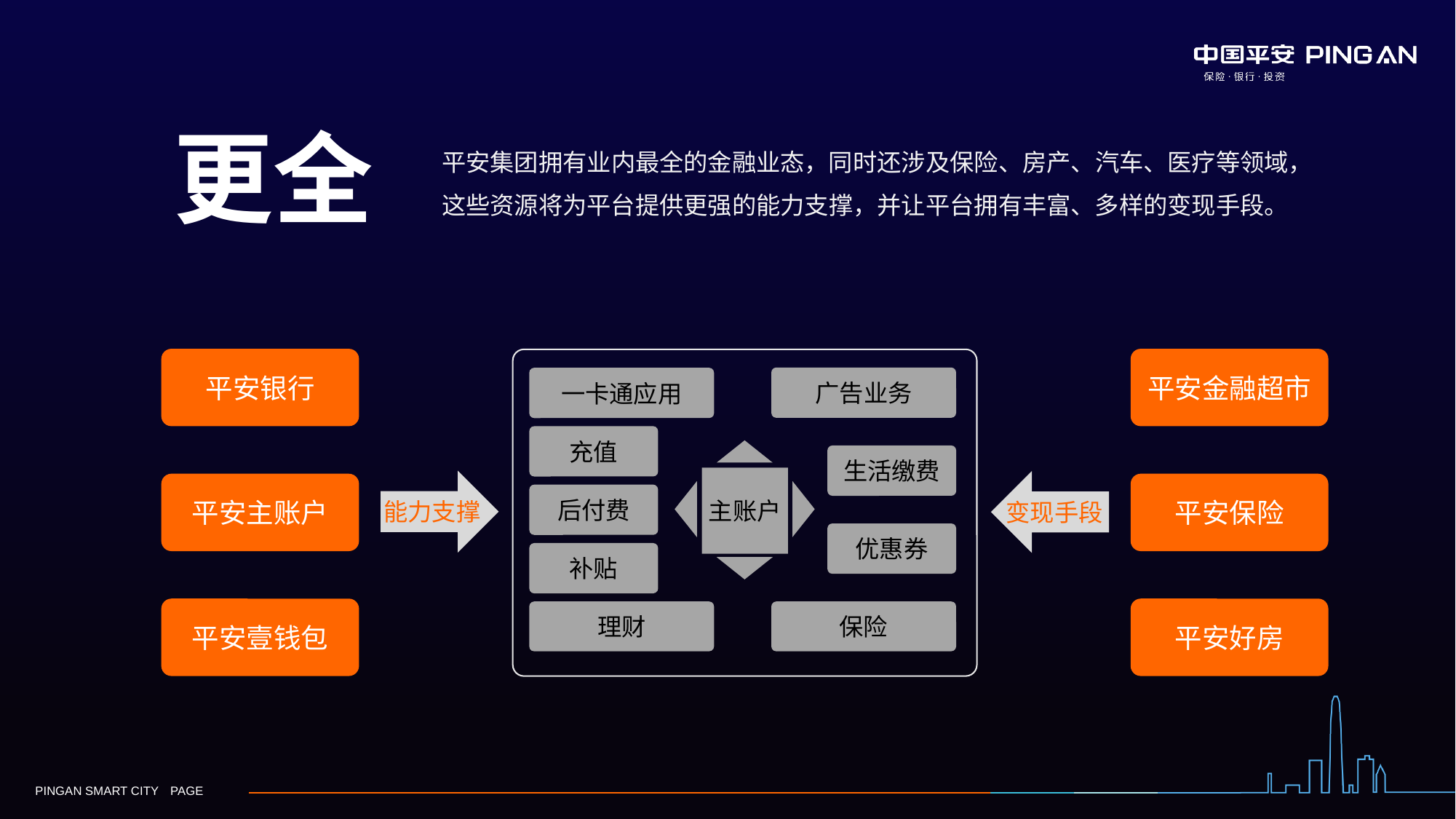

更全
平安集团拥有业内最全的金融业态，同时还涉及保险、房产、汽车、医疗等领域，这些资源将为平台提供更强的能力支撑，并让平台拥有丰富、多样的变现手段。
平安银行
平安金融超市

广告业务
一卡通应用
充值

主账户

生活缴费

能力支撑

变现手段
平安主账户
平安保险
后付费
优惠券
补贴
平安壹钱包
平安好房
保险
理财